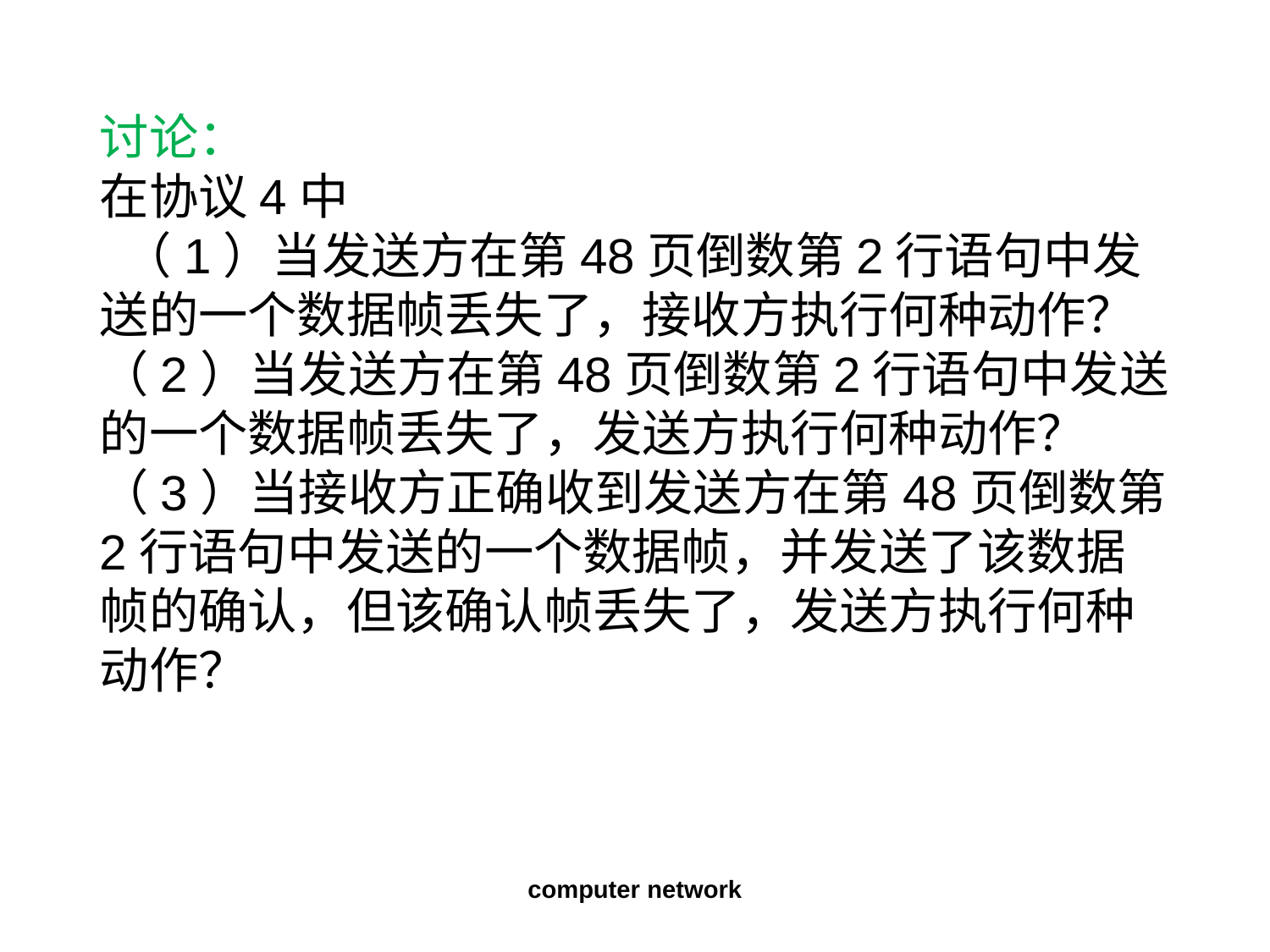

讨论：
在协议4中
 （1）当发送方在第48页倒数第2行语句中发送的一个数据帧丢失了，接收方执行何种动作？
（2）当发送方在第48页倒数第2行语句中发送的一个数据帧丢失了，发送方执行何种动作？
（3）当接收方正确收到发送方在第48页倒数第2行语句中发送的一个数据帧，并发送了该数据帧的确认，但该确认帧丢失了，发送方执行何种动作？

computer network
52